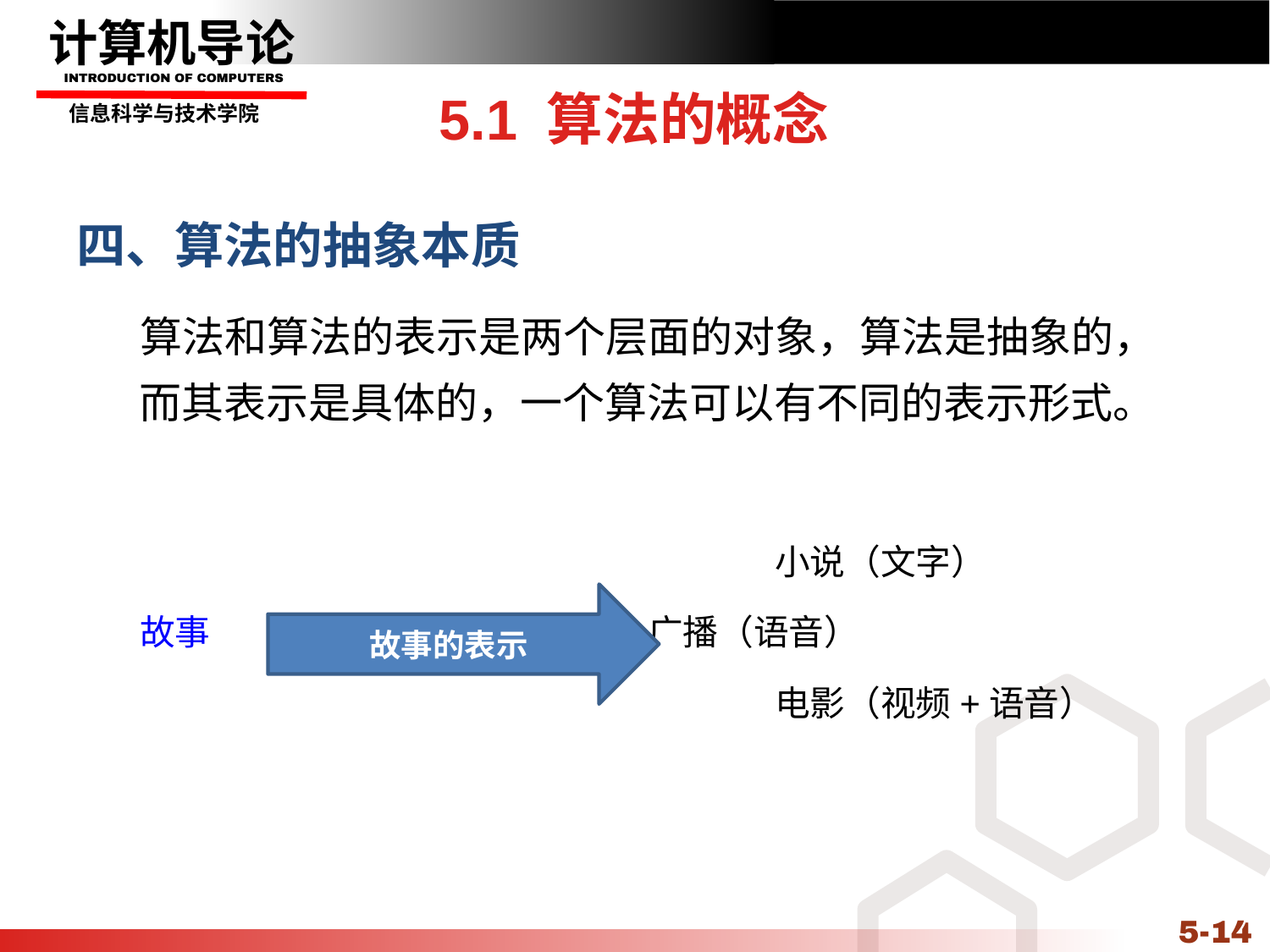

# 5.1 算法的概念
四、算法的抽象本质
算法和算法的表示是两个层面的对象，算法是抽象的，而其表示是具体的，一个算法可以有不同的表示形式。

					小说（文字）
故事				广播（语音）
					电影（视频+语音）
故事的表示
5-14